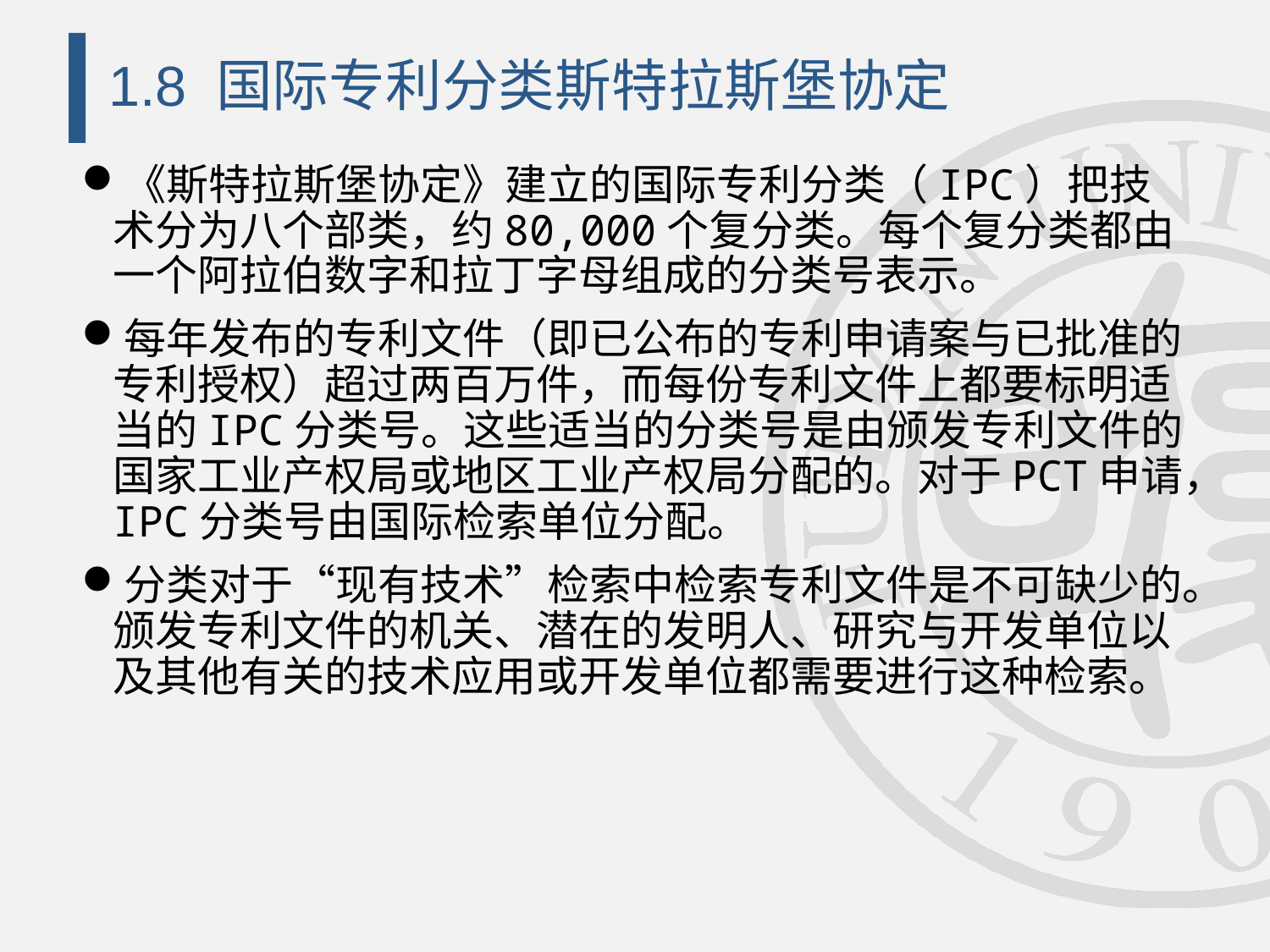

# 1.8 国际专利分类斯特拉斯堡协定
《斯特拉斯堡协定》建立的国际专利分类（IPC）把技术分为八个部类，约80,000个复分类。每个复分类都由一个阿拉伯数字和拉丁字母组成的分类号表示。
每年发布的专利文件（即已公布的专利申请案与已批准的专利授权）超过两百万件，而每份专利文件上都要标明适当的IPC分类号。这些适当的分类号是由颁发专利文件的国家工业产权局或地区工业产权局分配的。对于PCT申请，IPC分类号由国际检索单位分配。
分类对于“现有技术”检索中检索专利文件是不可缺少的。颁发专利文件的机关、潜在的发明人、研究与开发单位以及其他有关的技术应用或开发单位都需要进行这种检索。